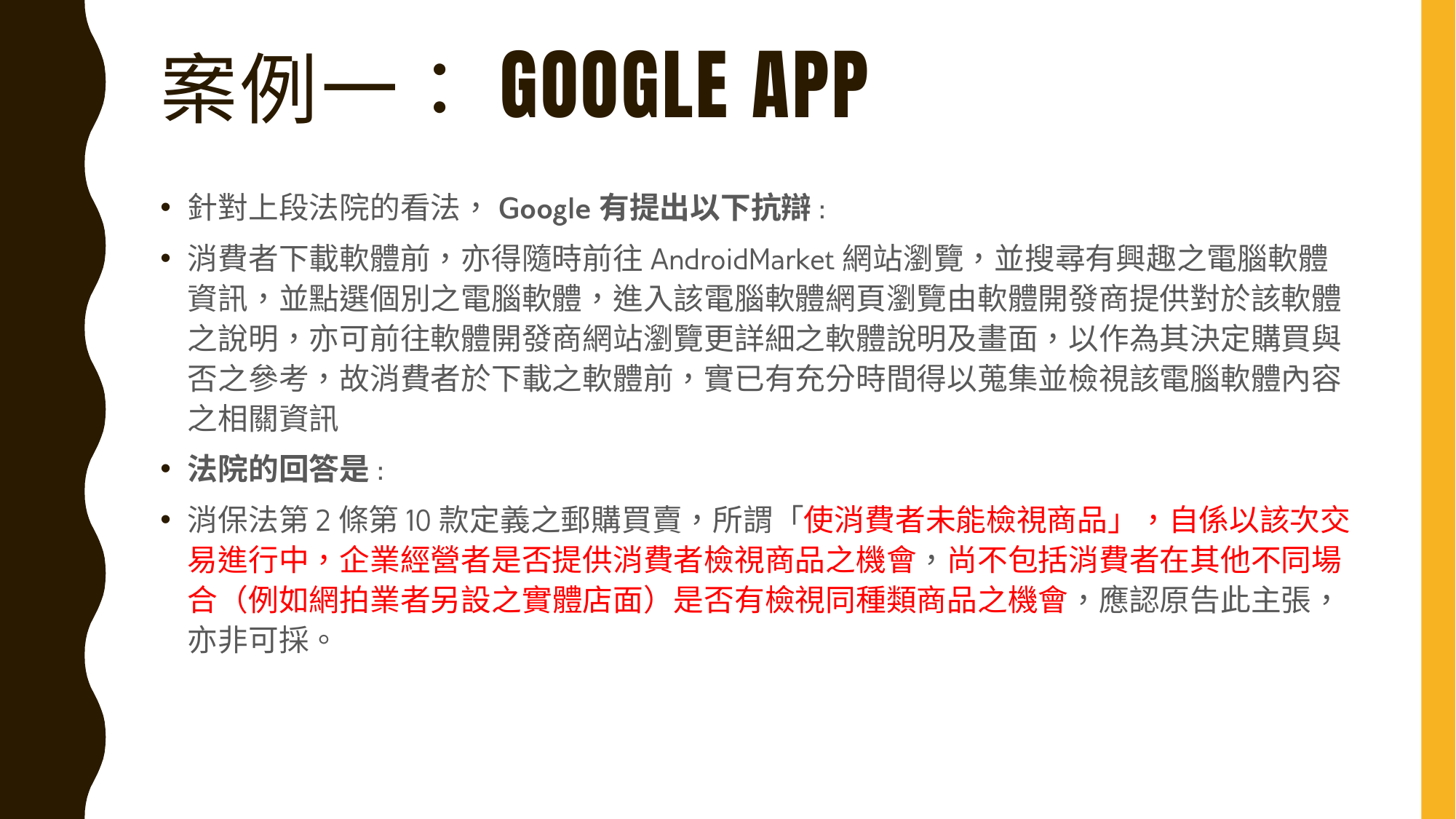

# 案例一：GOOGLE APP
針對上段法院的看法，Google有提出以下抗辯:
消費者下載軟體前，亦得隨時前往AndroidMarket網站瀏覽，並搜尋有興趣之電腦軟體資訊，並點選個別之電腦軟體，進入該電腦軟體網頁瀏覽由軟體開發商提供對於該軟體之說明，亦可前往軟體開發商網站瀏覽更詳細之軟體說明及畫面，以作為其決定購買與否之參考，故消費者於下載之軟體前，實已有充分時間得以蒐集並檢視該電腦軟體內容之相關資訊
法院的回答是:
消保法第2條第10款定義之郵購買賣，所謂「使消費者未能檢視商品」，自係以該次交易進行中，企業經營者是否提供消費者檢視商品之機會，尚不包括消費者在其他不同場合（例如網拍業者另設之實體店面）是否有檢視同種類商品之機會，應認原告此主張，亦非可採。